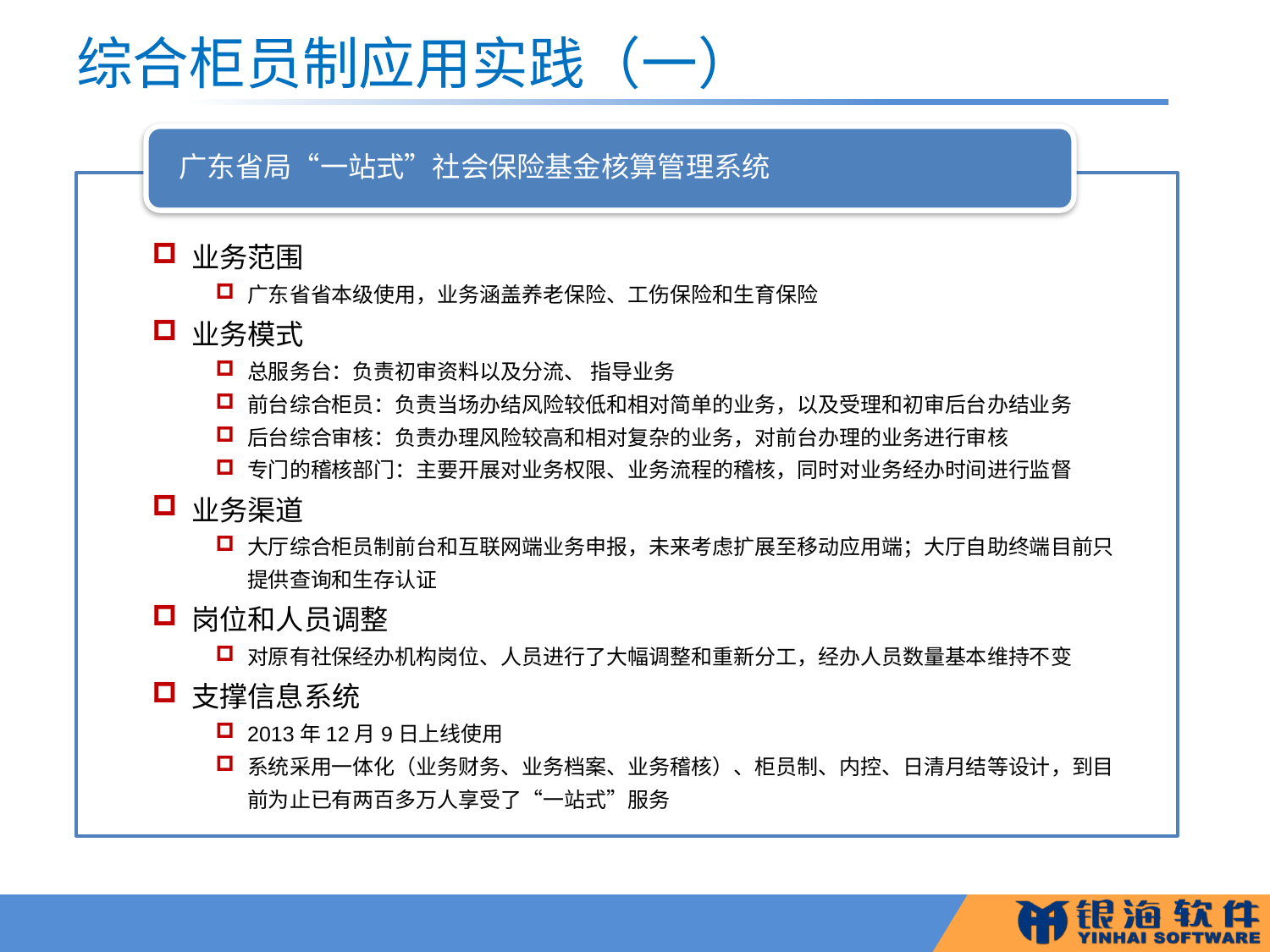

# 综合柜员制应用实践（一）

广东省局“一站式”社会保险基金核算管理系统

业务范围
广东省省本级使用，业务涵盖养老保险、工伤保险和生育保险
业务模式
总服务台：负责初审资料以及分流、 指导业务
前台综合柜员：负责当场办结风险较低和相对简单的业务，以及受理和初审后台办结业务
后台综合审核：负责办理风险较高和相对复杂的业务，对前台办理的业务进行审核
专门的稽核部门：主要开展对业务权限、业务流程的稽核，同时对业务经办时间进行监督
业务渠道
大厅综合柜员制前台和互联网端业务申报，未来考虑扩展至移动应用端；大厅自助终端目前只提供查询和生存认证
岗位和人员调整
对原有社保经办机构岗位、人员进行了大幅调整和重新分工，经办人员数量基本维持不变
支撑信息系统
2013年12月9日上线使用
系统采用一体化（业务财务、业务档案、业务稽核）、柜员制、内控、日清月结等设计，到目前为止已有两百多万人享受了“一站式”服务